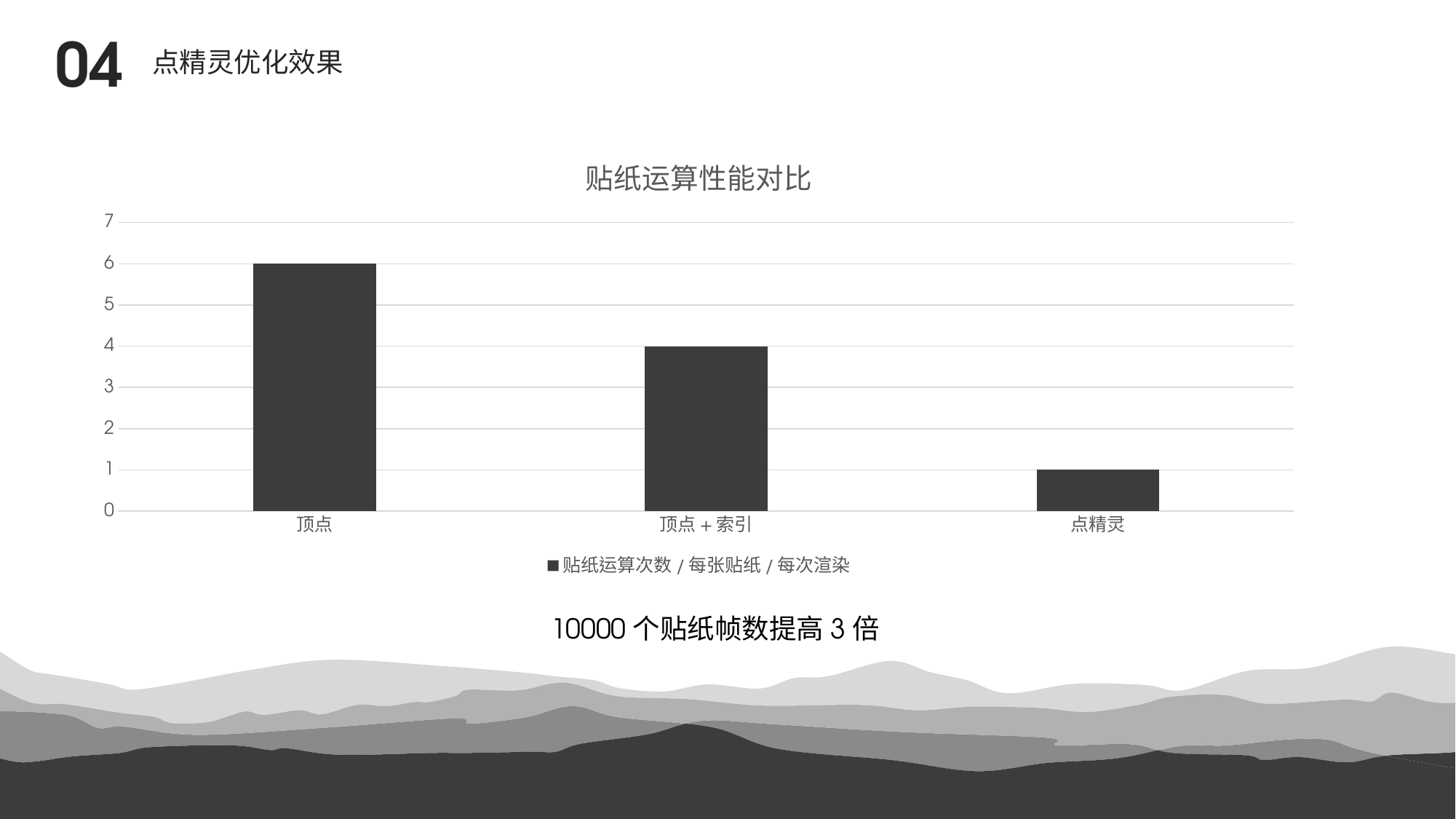

04
点精灵优化效果

### Chart: 贴纸运算性能对比

| Category | 贴纸运算次数/每张贴纸/每次渲染 |
|---|---|
| 顶点 | 6.0 |
| 顶点+索引 | 4.0 |
| 点精灵 | 1.0 |
10000个贴纸帧数提高3倍